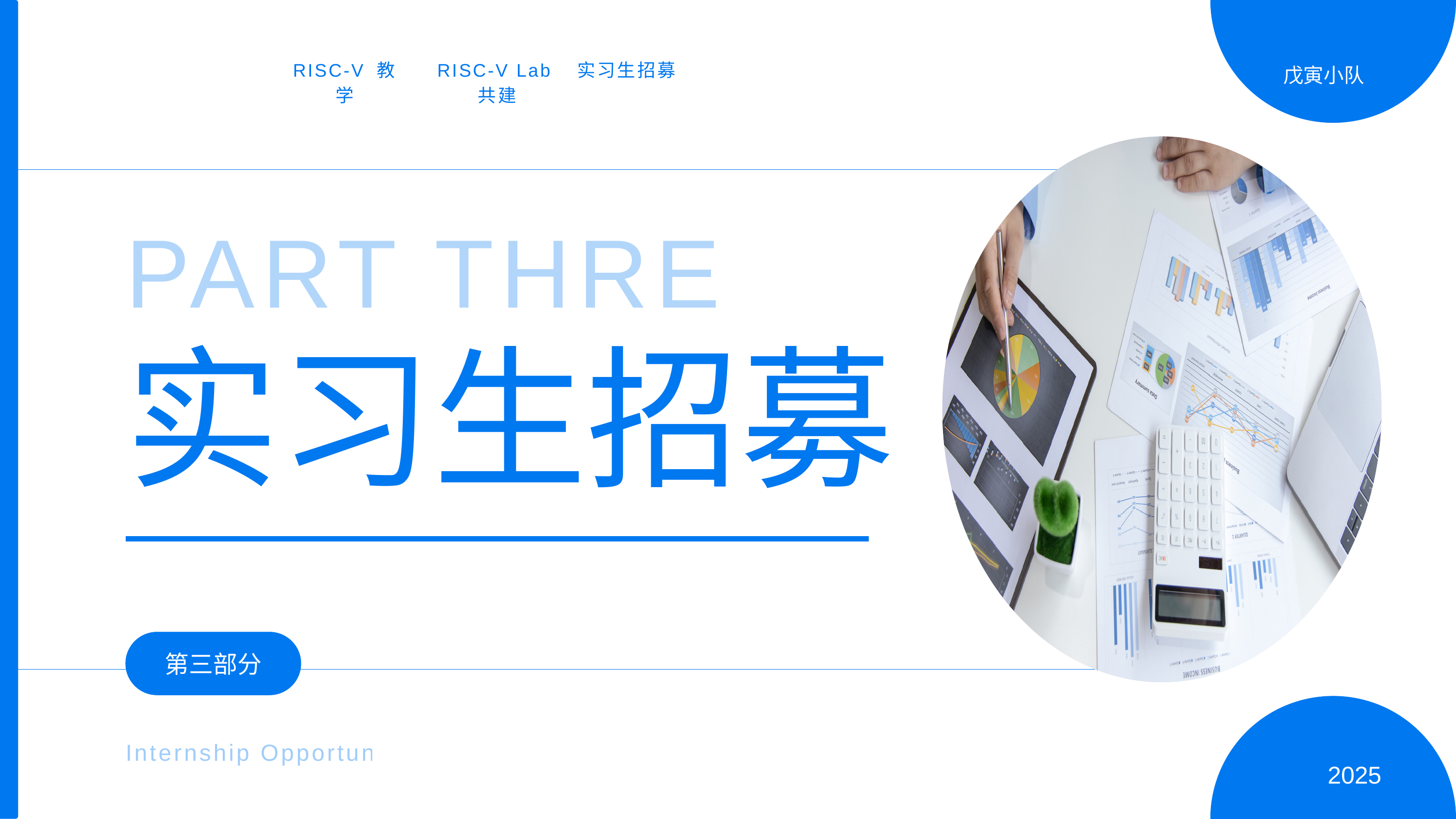

RISC-V 教学
RISC-V Lab
共建
实习生招募
戊寅小队

PART THREE
实习生招募

第三部分

Internship Opportunities
2025